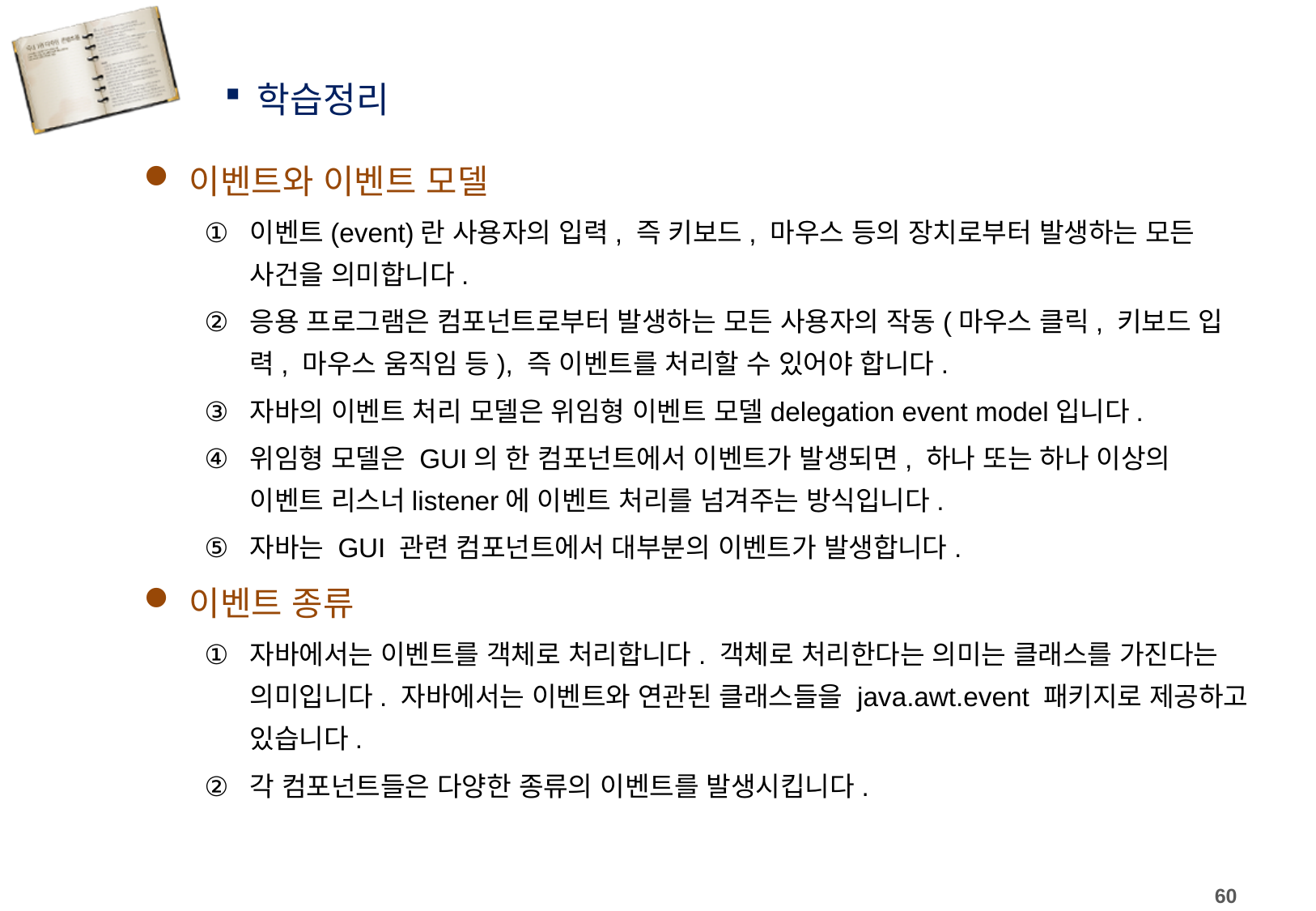

학습정리
이벤트와 이벤트 모델
이벤트(event)란 사용자의 입력, 즉 키보드, 마우스 등의 장치로부터 발생하는 모든 사건을 의미합니다.
응용 프로그램은 컴포넌트로부터 발생하는 모든 사용자의 작동(마우스 클릭, 키보드 입력, 마우스 움직임 등), 즉 이벤트를 처리할 수 있어야 합니다.
자바의 이벤트 처리 모델은 위임형 이벤트 모델delegation event model입니다.
위임형 모델은 GUI의 한 컴포넌트에서 이벤트가 발생되면, 하나 또는 하나 이상의 이벤트 리스너listener에 이벤트 처리를 넘겨주는 방식입니다.
자바는 GUI 관련 컴포넌트에서 대부분의 이벤트가 발생합니다.
이벤트 종류
자바에서는 이벤트를 객체로 처리합니다. 객체로 처리한다는 의미는 클래스를 가진다는 의미입니다. 자바에서는 이벤트와 연관된 클래스들을 java.awt.event 패키지로 제공하고 있습니다.
각 컴포넌트들은 다양한 종류의 이벤트를 발생시킵니다.
60